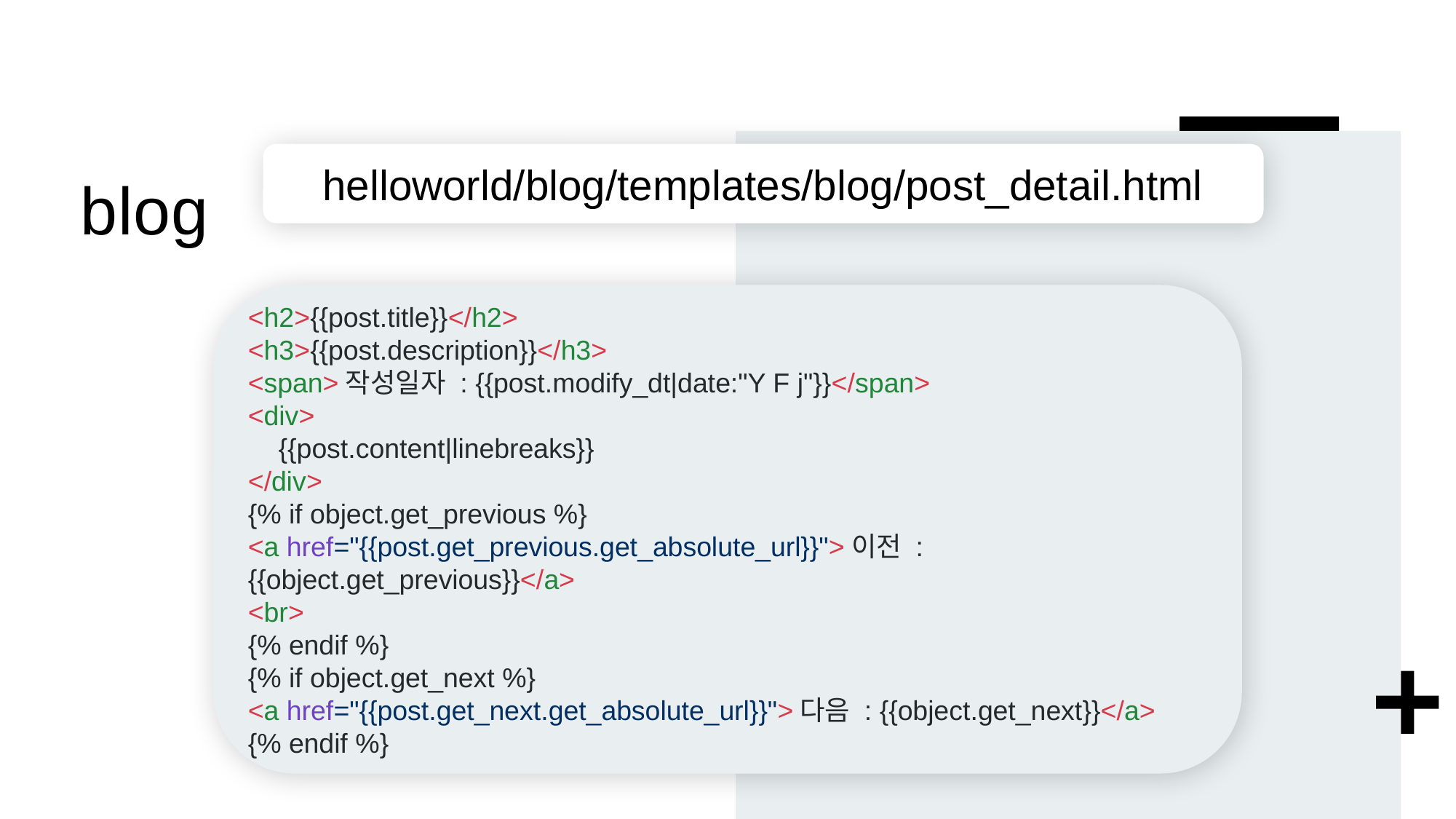

# blog
helloworld/blog/templates/blog/post_detail.html
<h2>{{post.title}}</h2>
<h3>{{post.description}}</h3>
<span>작성일자 : {{post.modify_dt|date:"Y F j"}}</span>
<div>
    {{post.content|linebreaks}}
</div>
{% if object.get_previous %}
<a href="{{post.get_previous.get_absolute_url}}">이전 : {{object.get_previous}}</a>
<br>
{% endif %}
{% if object.get_next %}
<a href="{{post.get_next.get_absolute_url}}">다음 : {{object.get_next}}</a>
{% endif %}